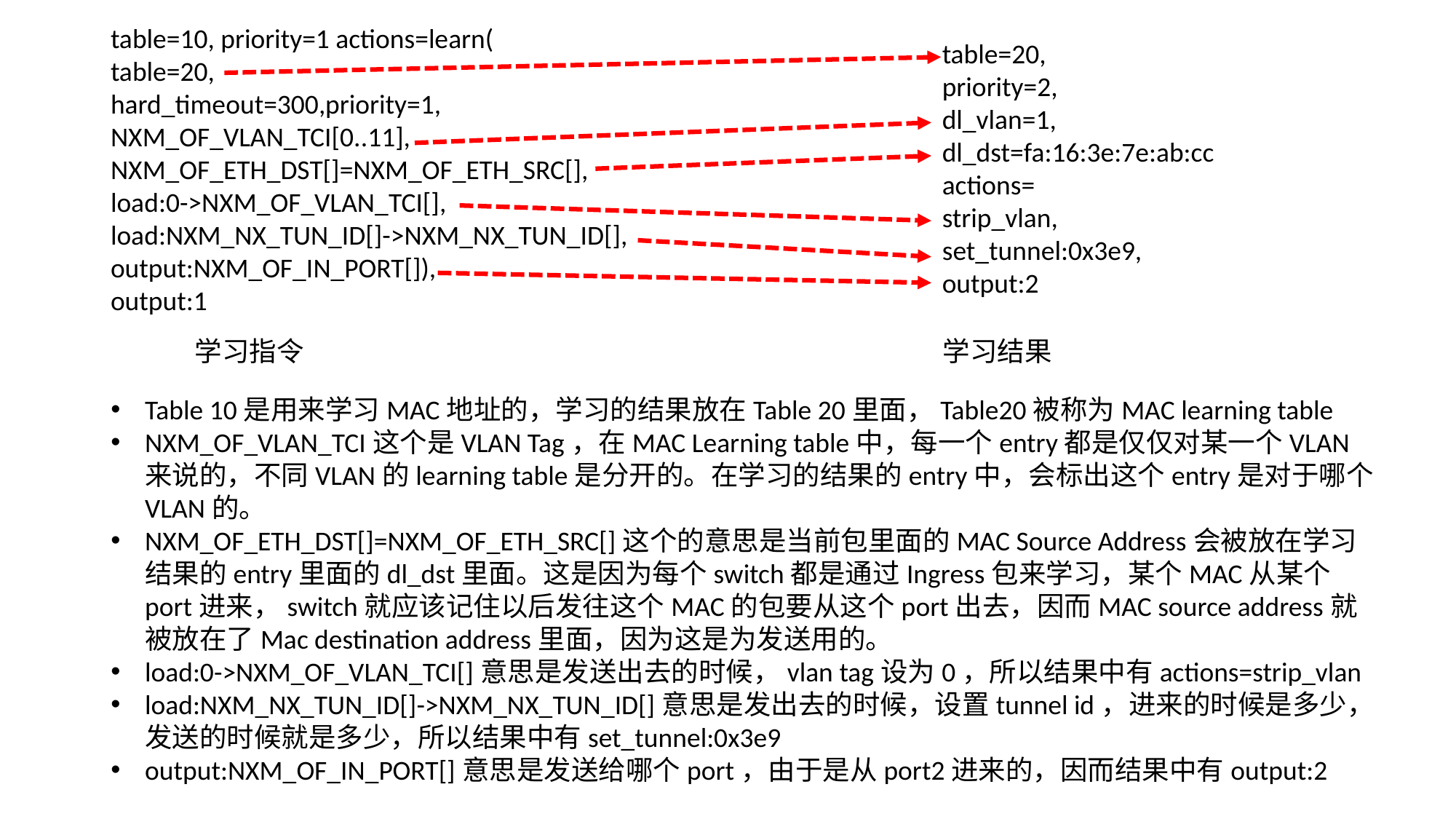

table=10, priority=1 actions=learn(
table=20,
hard_timeout=300,priority=1,
NXM_OF_VLAN_TCI[0..11],
NXM_OF_ETH_DST[]=NXM_OF_ETH_SRC[],
load:0->NXM_OF_VLAN_TCI[],
load:NXM_NX_TUN_ID[]->NXM_NX_TUN_ID[],
output:NXM_OF_IN_PORT[]),
output:1
table=20,
priority=2,
dl_vlan=1,
dl_dst=fa:16:3e:7e:ab:cc
actions=
strip_vlan,
set_tunnel:0x3e9,
output:2
学习指令
学习结果
Table 10是用来学习MAC地址的，学习的结果放在Table 20里面，Table20被称为MAC learning table
NXM_OF_VLAN_TCI这个是VLAN Tag，在MAC Learning table中，每一个entry都是仅仅对某一个VLAN来说的，不同VLAN的learning table是分开的。在学习的结果的entry中，会标出这个entry是对于哪个VLAN的。
NXM_OF_ETH_DST[]=NXM_OF_ETH_SRC[]这个的意思是当前包里面的MAC Source Address会被放在学习结果的entry里面的dl_dst里面。这是因为每个switch都是通过Ingress包来学习，某个MAC从某个port进来，switch就应该记住以后发往这个MAC的包要从这个port出去，因而MAC source address就被放在了Mac destination address里面，因为这是为发送用的。
load:0->NXM_OF_VLAN_TCI[]意思是发送出去的时候，vlan tag设为0，所以结果中有actions=strip_vlan
load:NXM_NX_TUN_ID[]->NXM_NX_TUN_ID[]意思是发出去的时候，设置tunnel id，进来的时候是多少，发送的时候就是多少，所以结果中有set_tunnel:0x3e9
output:NXM_OF_IN_PORT[]意思是发送给哪个port，由于是从port2进来的，因而结果中有output:2